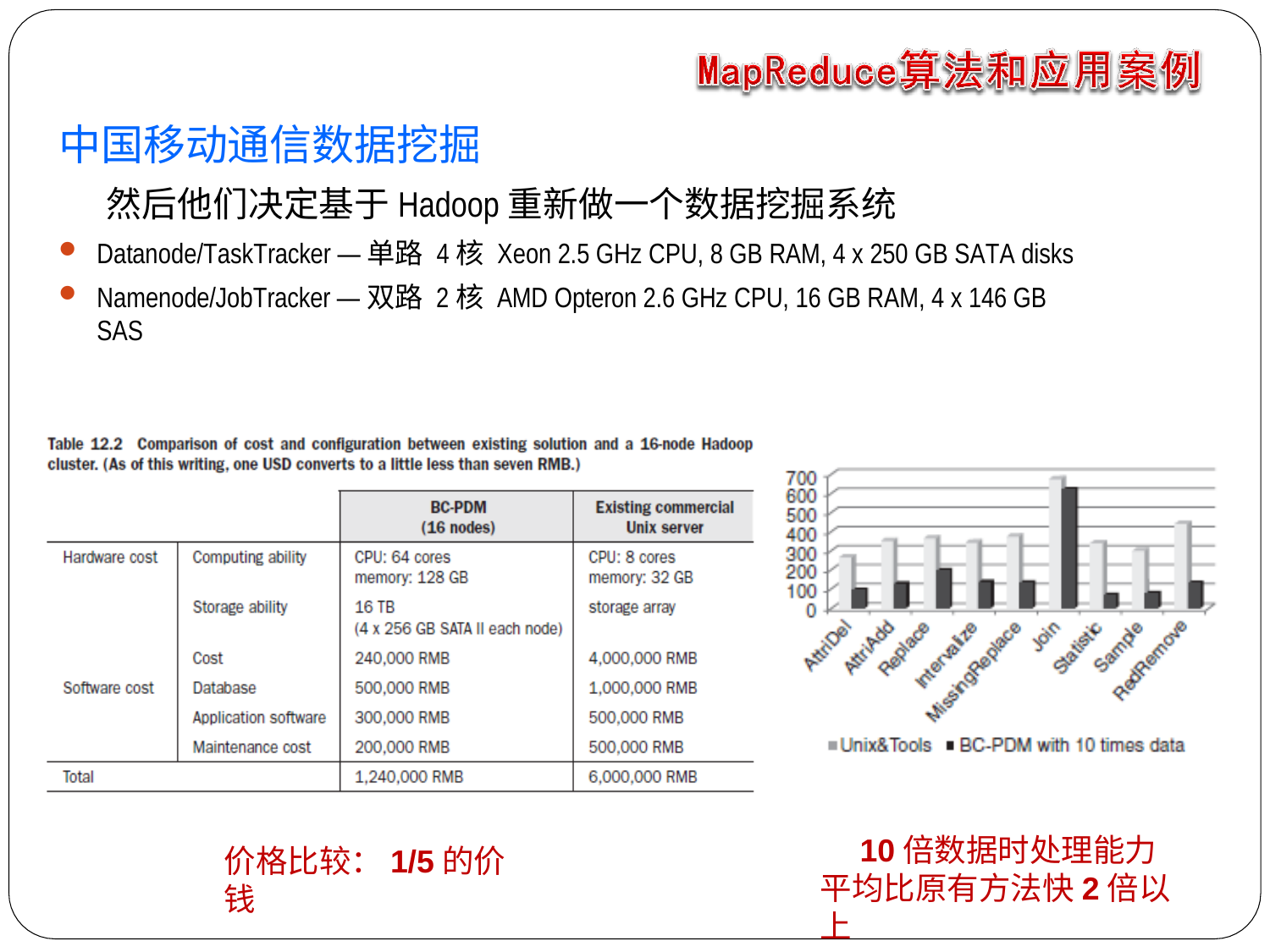

# 中国移动通信数据挖掘
然后他们决定基于Hadoop重新做一个数据挖掘系统
Datanode/TaskTracker —单路 4核 Xeon 2.5 GHz CPU, 8 GB RAM, 4 x 250 GB SATA disks
Namenode/JobTracker —双路 2核 AMD Opteron 2.6 GHz CPU, 16 GB RAM, 4 x 146 GB SAS

10倍数据时处理能力 平均比原有方法快2倍以上
价格比较：1/5的价钱